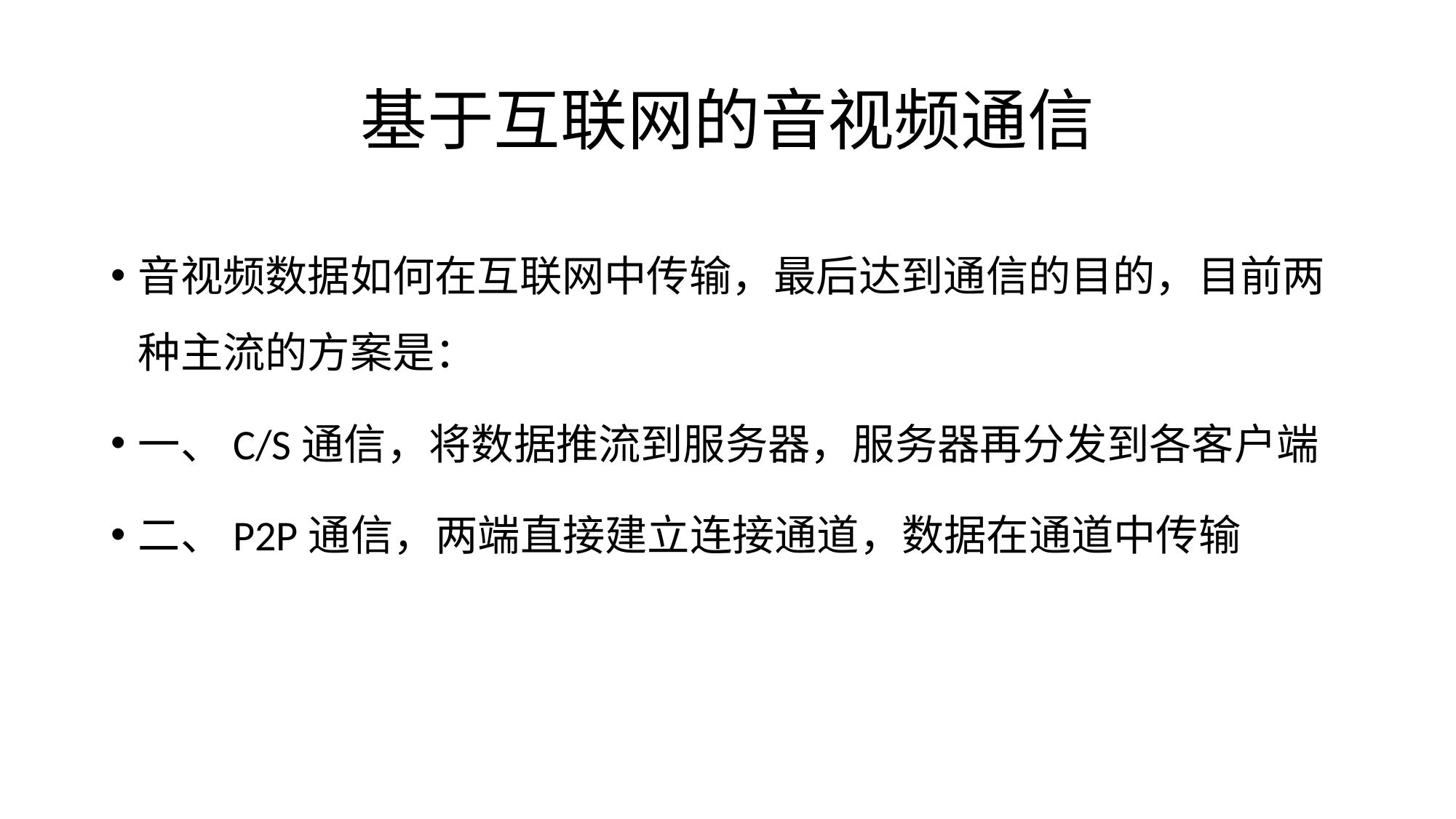

# 基于互联网的音视频通信
音视频数据如何在互联网中传输，最后达到通信的目的，目前两种主流的方案是：
一、C/S通信，将数据推流到服务器，服务器再分发到各客户端
二、P2P通信，两端直接建立连接通道，数据在通道中传输